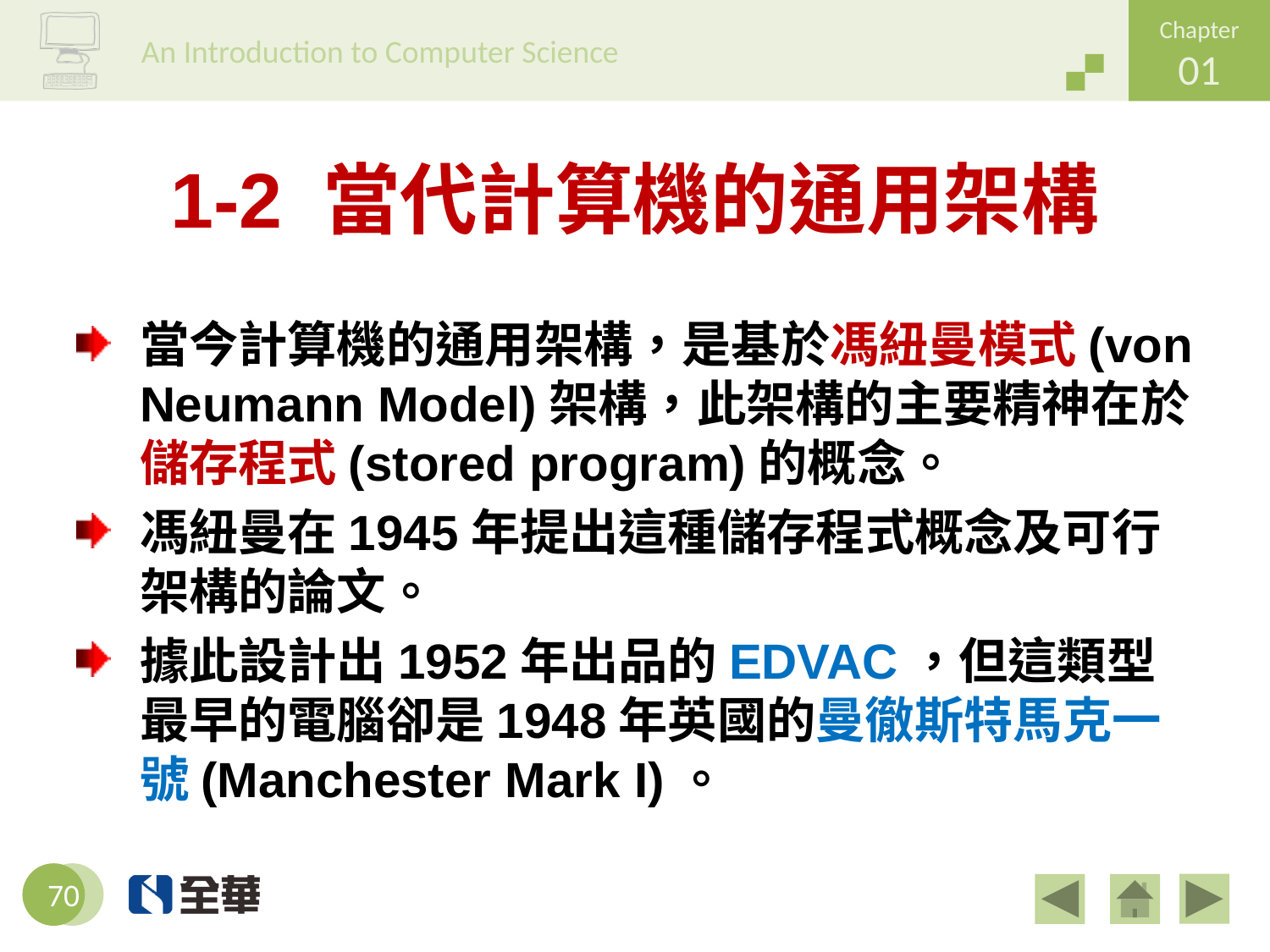

# 1-2 當代計算機的通用架構
當今計算機的通用架構，是基於馮紐曼模式(von Neumann Model)架構，此架構的主要精神在於儲存程式(stored program)的概念。
馮紐曼在1945年提出這種儲存程式概念及可行架構的論文。
據此設計出1952年出品的EDVAC，但這類型最早的電腦卻是1948年英國的曼徹斯特馬克一號(Manchester Mark I)。